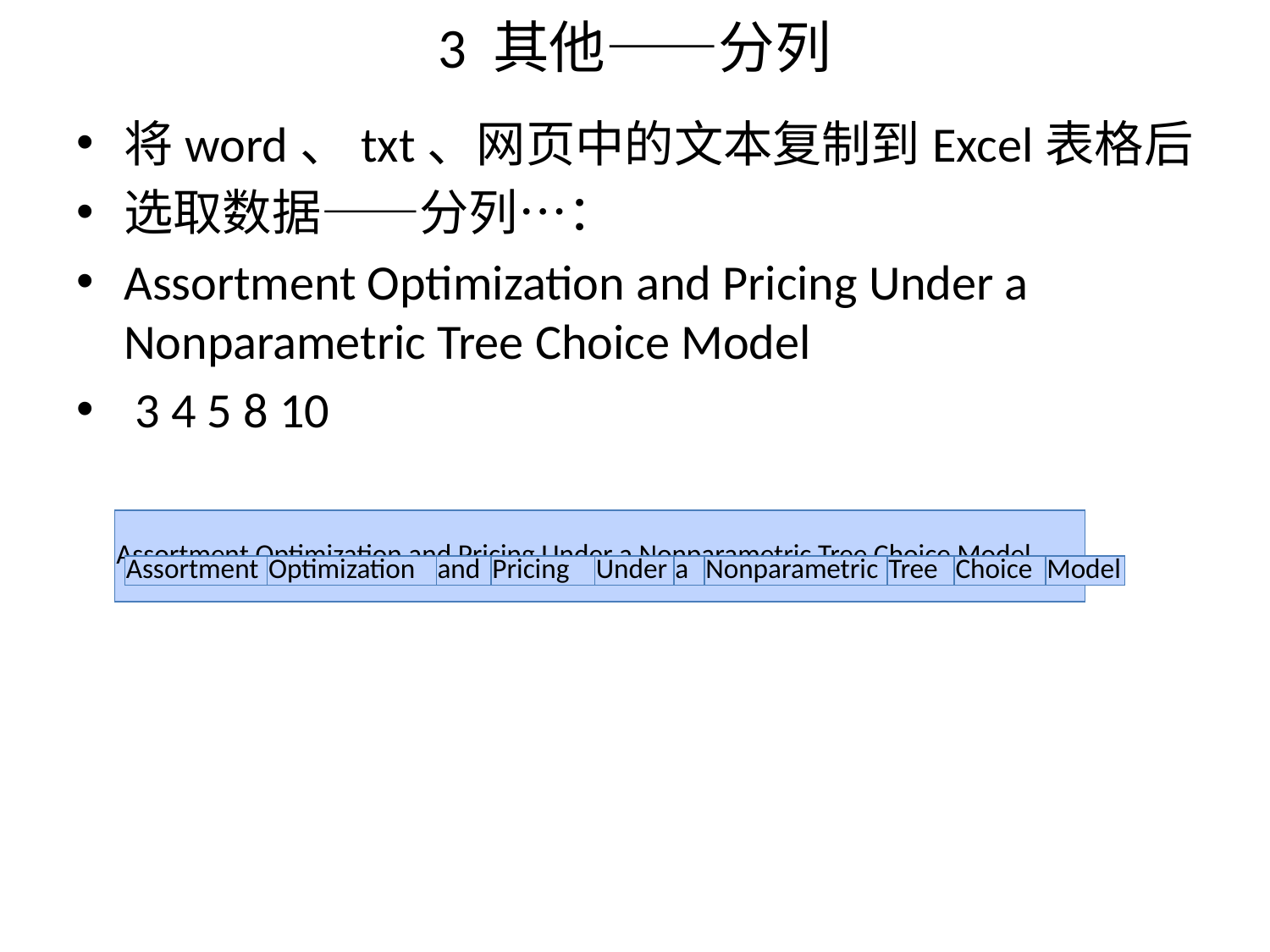

# 3 其他——分列
将word、txt、网页中的文本复制到Excel表格后
选取数据——分列…：
Assortment Optimization and Pricing Under a Nonparametric Tree Choice Model
 3 4 5 8 10

| Assortment Optimization and Pricing Under a Nonparametric Tree Choice Model |
| --- |
| Assortment | Optimization | and | Pricing | Under | a | Nonparametric | Tree | Choice | Model |
| --- | --- | --- | --- | --- | --- | --- | --- | --- | --- |